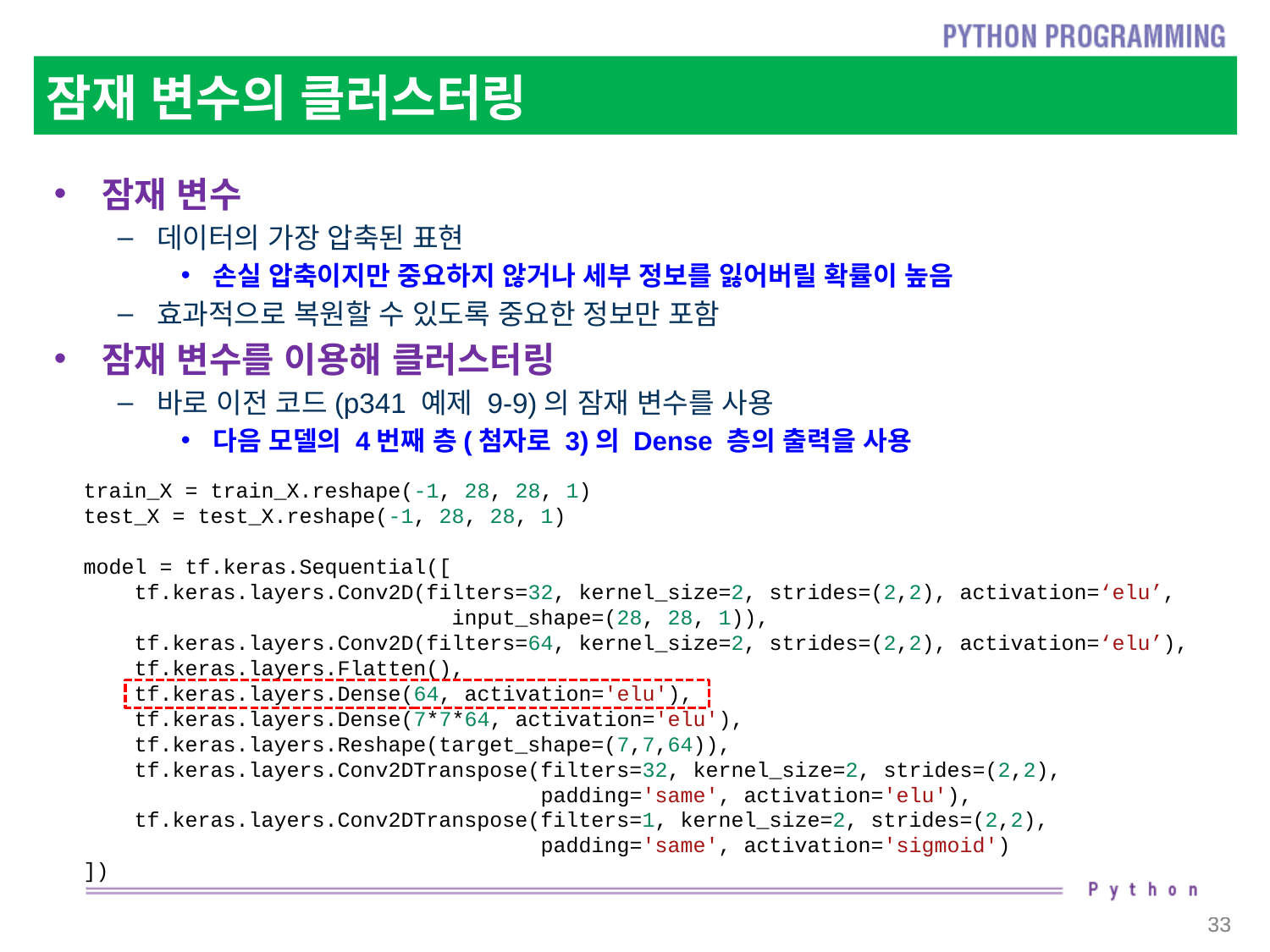

# 잠재 변수의 클러스터링
잠재 변수
데이터의 가장 압축된 표현
손실 압축이지만 중요하지 않거나 세부 정보를 잃어버릴 확률이 높음
효과적으로 복원할 수 있도록 중요한 정보만 포함
잠재 변수를 이용해 클러스터링
바로 이전 코드(p341 예제 9-9)의 잠재 변수를 사용
다음 모델의 4번째 층(첨자로 3)의 Dense 층의 출력을 사용
train_X = train_X.reshape(-1, 28, 28, 1)
test_X = test_X.reshape(-1, 28, 28, 1)
model = tf.keras.Sequential([
    tf.keras.layers.Conv2D(filters=32, kernel_size=2, strides=(2,2), activation=‘elu’,
                             input_shape=(28, 28, 1)),
    tf.keras.layers.Conv2D(filters=64, kernel_size=2, strides=(2,2), activation=‘elu’),
    tf.keras.layers.Flatten(),
    tf.keras.layers.Dense(64, activation='elu'),
    tf.keras.layers.Dense(7*7*64, activation='elu'),
    tf.keras.layers.Reshape(target_shape=(7,7,64)),
    tf.keras.layers.Conv2DTranspose(filters=32, kernel_size=2, strides=(2,2),
                                    padding='same', activation='elu'),
    tf.keras.layers.Conv2DTranspose(filters=1, kernel_size=2, strides=(2,2),
                                    padding='same', activation='sigmoid')
])

33